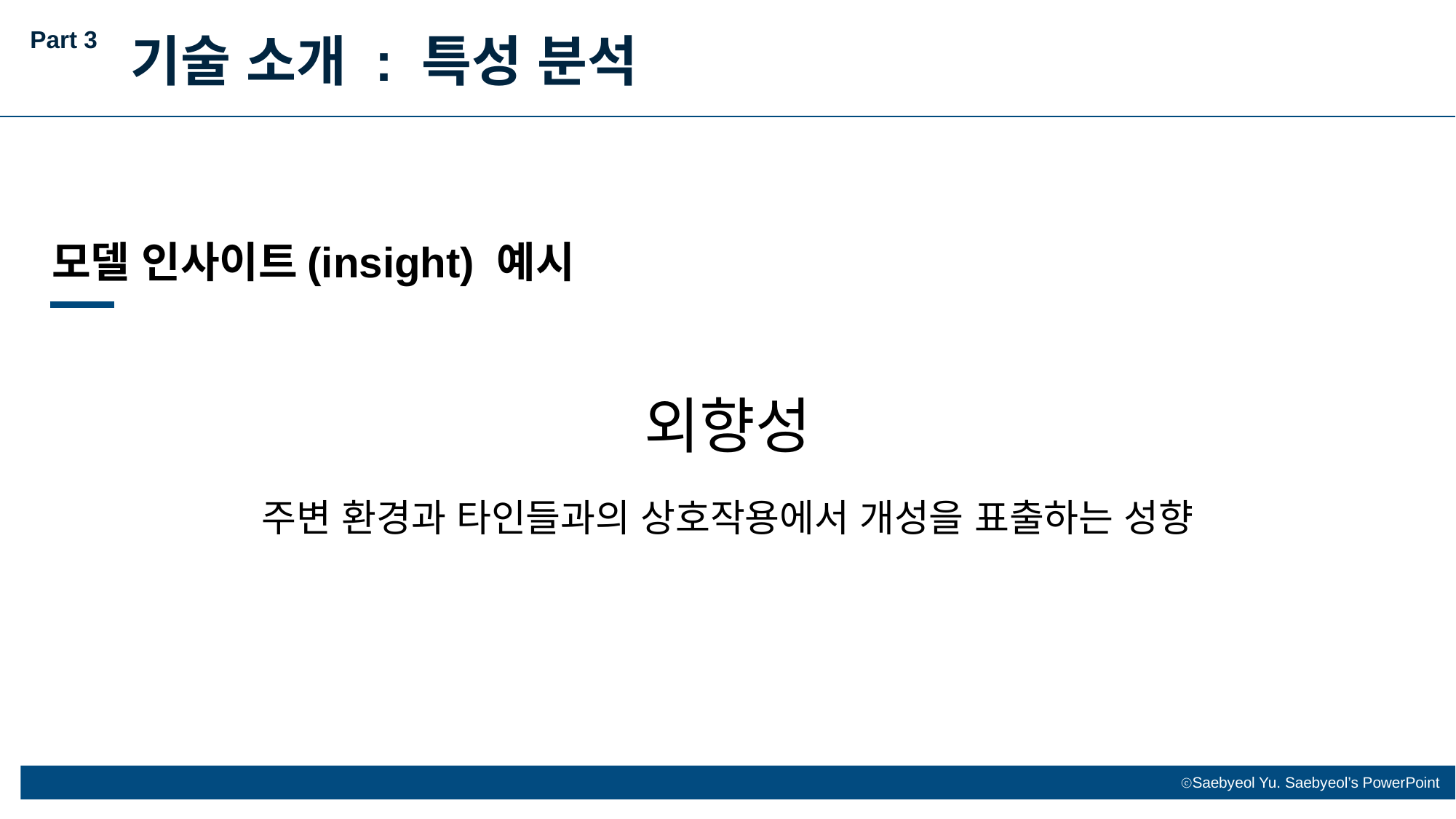

Part 3
기술 소개 : 특성 분석
모델 인사이트(insight) 예시
외향성
주변 환경과 타인들과의 상호작용에서 개성을 표출하는 성향